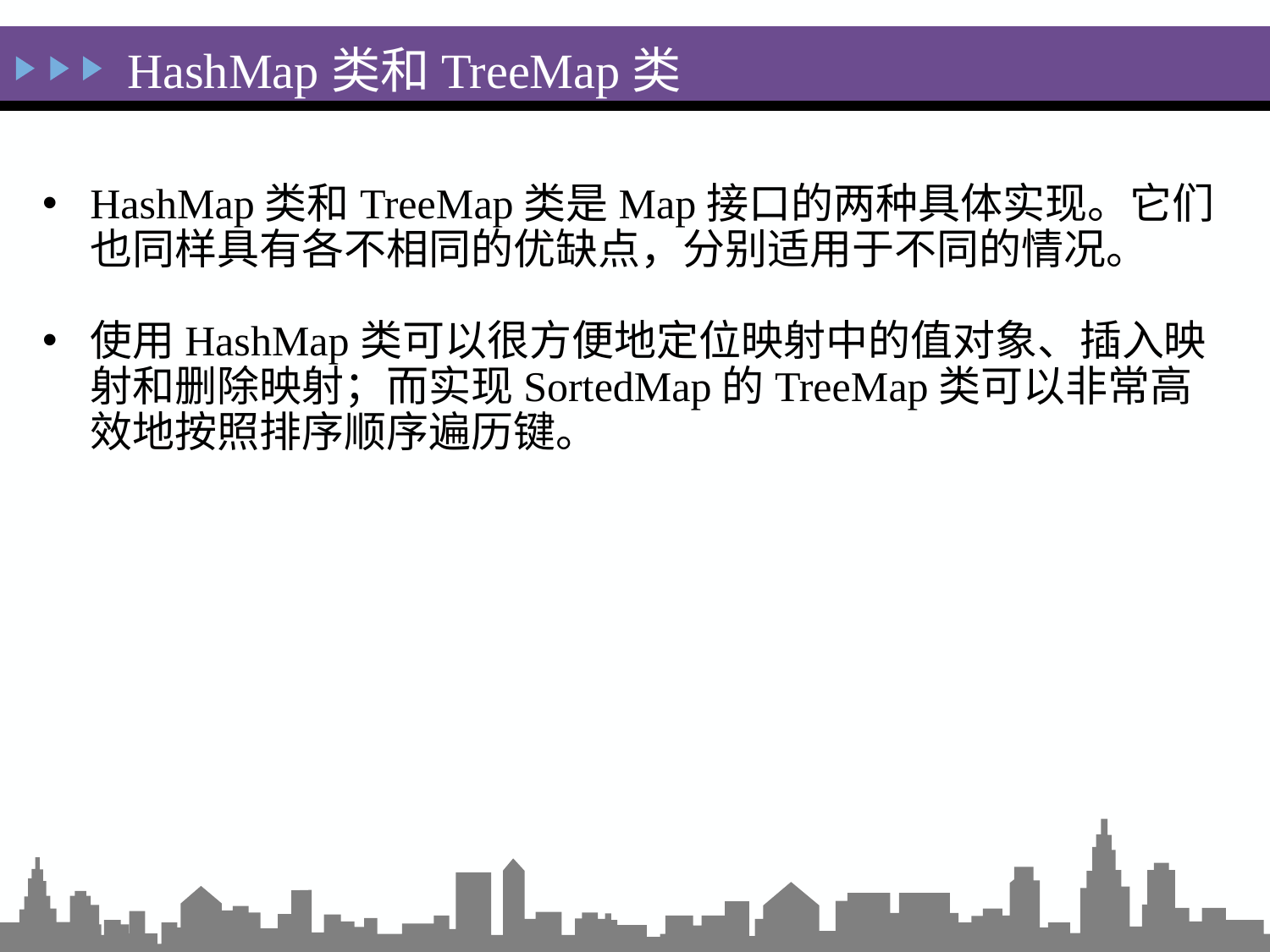

HashMap类和TreeMap类
HashMap类和TreeMap类是Map接口的两种具体实现。它们也同样具有各不相同的优缺点，分别适用于不同的情况。

使用HashMap类可以很方便地定位映射中的值对象、插入映射和删除映射；而实现SortedMap的TreeMap类可以非常高效地按照排序顺序遍历键。